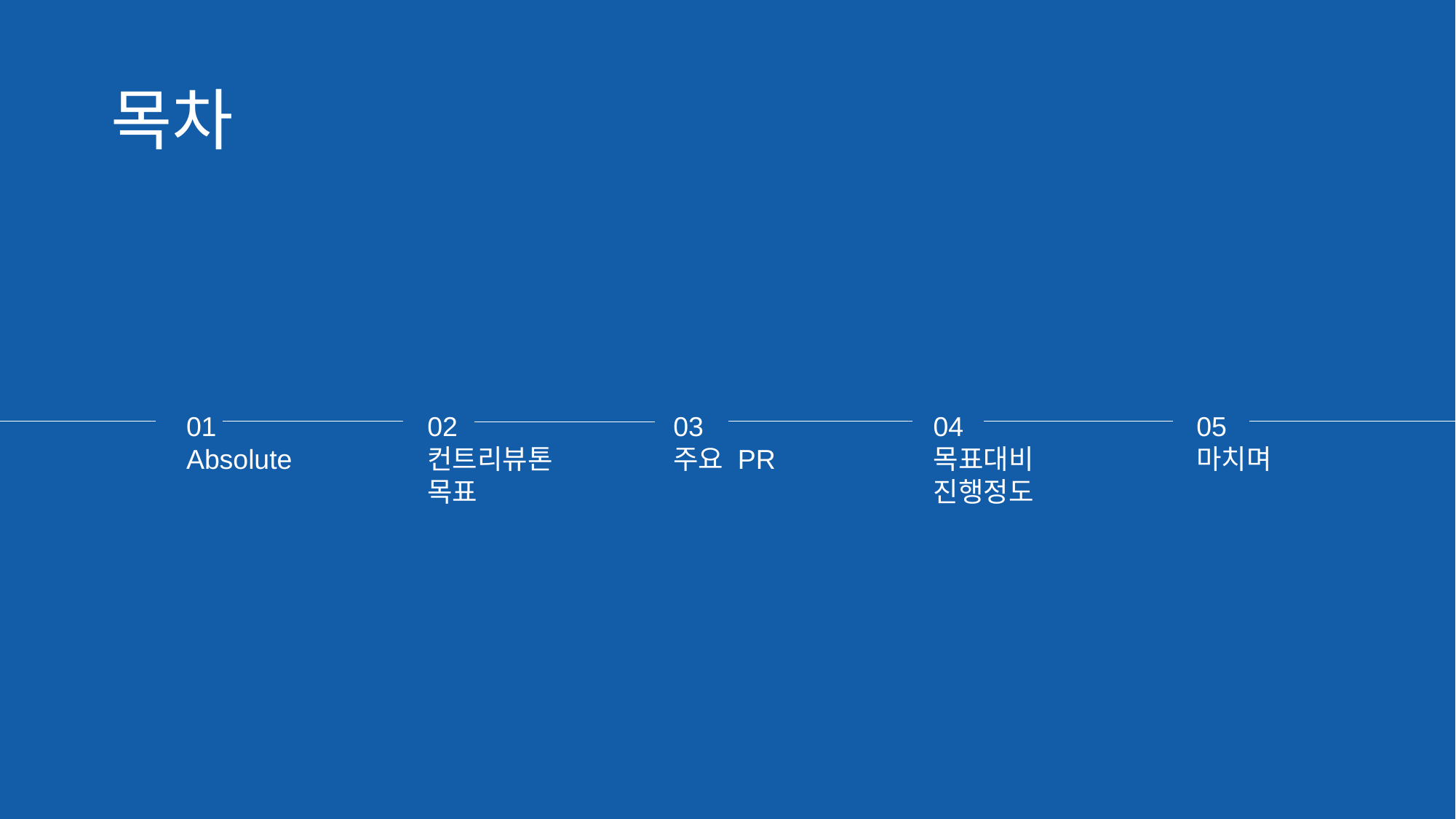

목차
03
주요 PR
05
마치며
01
Absolute
02
컨트리뷰톤
목표
04
목표대비
진행정도